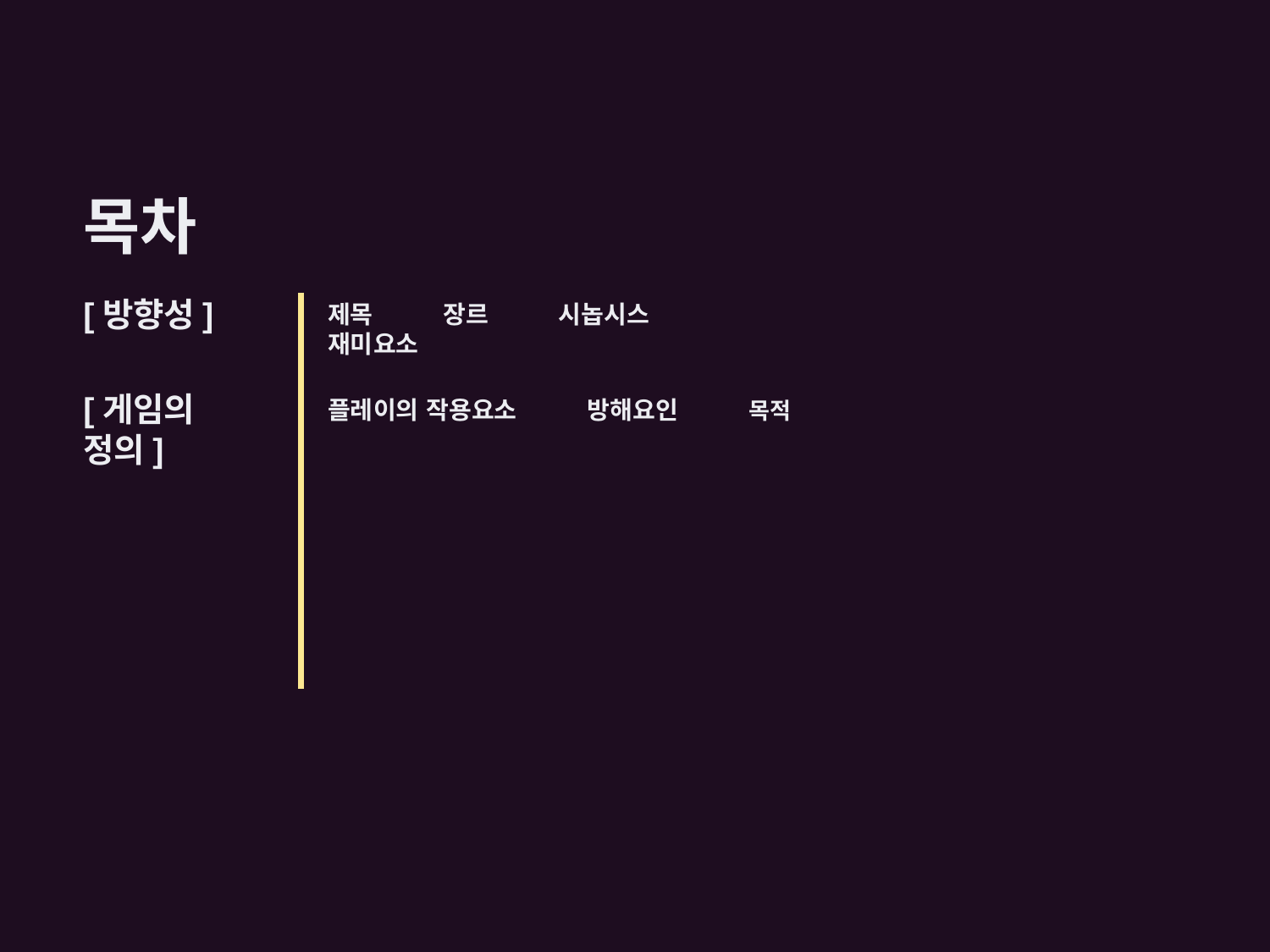

글자 크기
ㄱ (35)
ㄱ (19)
ㄱ (11)
글꼴
충북대70주년체
목차
[방향성]
제목          장르          시놉시스          재미요소

[게임의 정의]
플레이의 작용요소          방해요인          목적

기획수업1 - 1.16.금